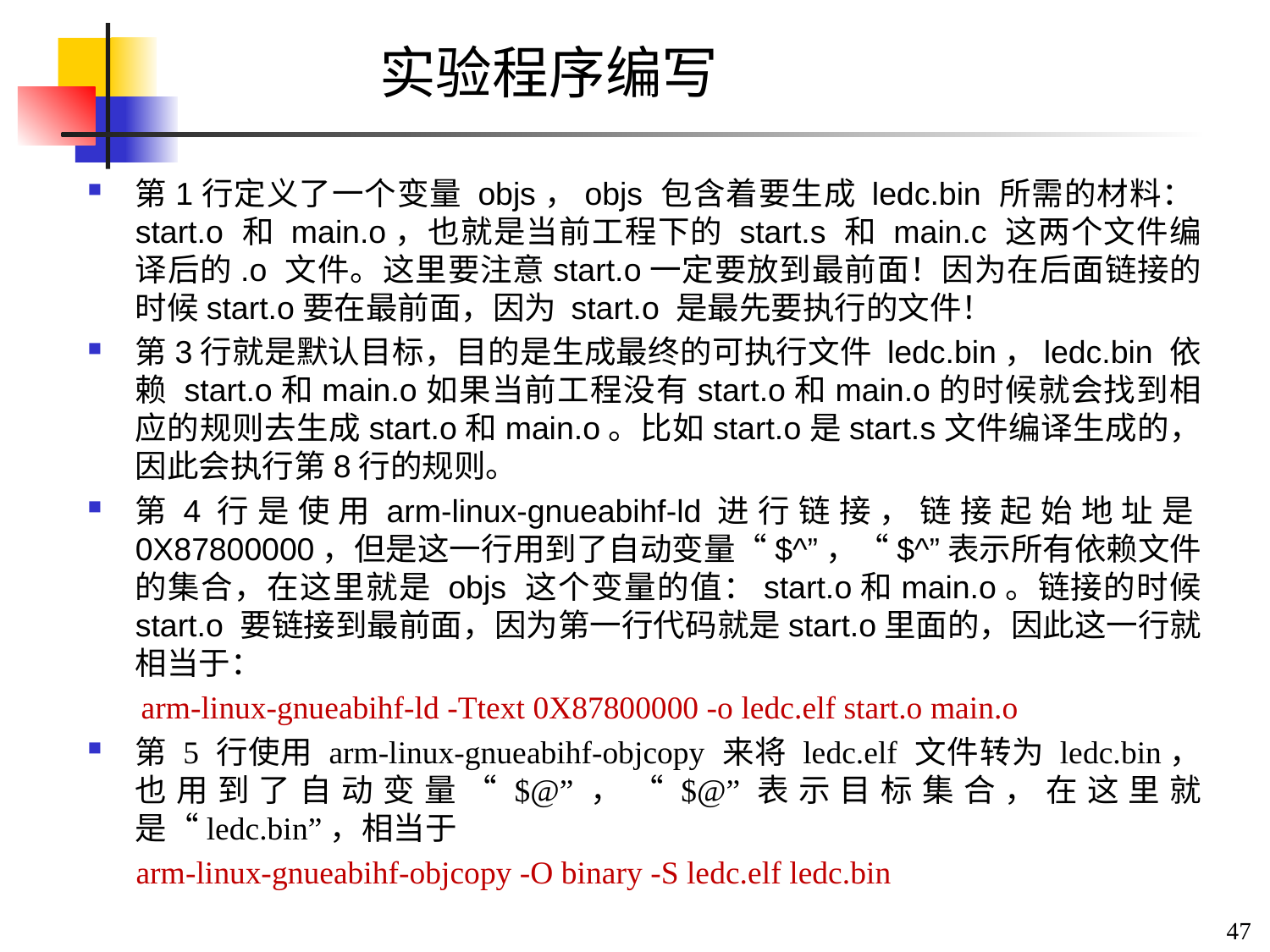

# 实验程序编写
第1行定义了一个变量 objs，objs 包含着要生成 ledc.bin 所需的材料：start.o 和 main.o，也就是当前工程下的 start.s 和 main.c 这两个文件编译后的.o 文件。这里要注意start.o一定要放到最前面！因为在后面链接的时候start.o要在最前面，因为 start.o 是最先要执行的文件！
第3行就是默认目标，目的是生成最终的可执行文件 ledc.bin，ledc.bin 依赖 start.o和main.o如果当前工程没有start.o和main.o的时候就会找到相应的规则去生成start.o和main.o。比如start.o是start.s文件编译生成的，因此会执行第8行的规则。
第4行是使用arm-linux-gnueabihf-ld进行链接，链接起始地址是0X87800000，但是这一行用到了自动变量“$^”，“$^”表示所有依赖文件的集合，在这里就是 objs 这个变量的值：start.o和main.o。链接的时候 start.o 要链接到最前面，因为第一行代码就是start.o里面的，因此这一行就相当于：
      arm-linux-gnueabihf-ld -Ttext 0X87800000 -o ledc.elf start.o main.o
第 5 行使用 arm-linux-gnueabihf-objcopy 来将 ledc.elf 文件转为 ledc.bin，也用到了自动变量“$@”，“$@”表示目标集合，在这里就是“ledc.bin”，相当于
      arm-linux-gnueabihf-objcopy -O binary -S ledc.elf ledc.bin